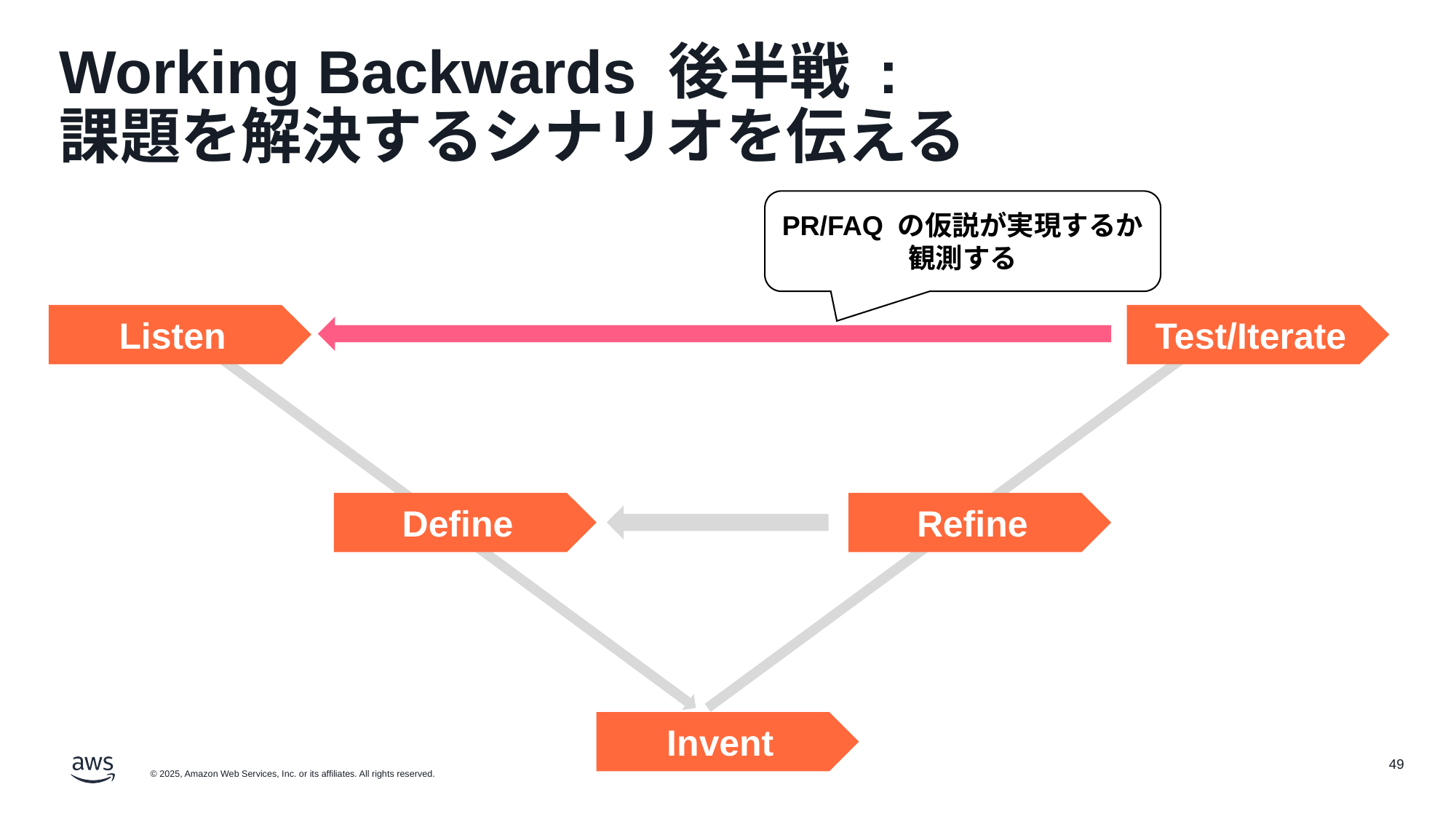

# Working Backwards 後半戦 : 課題を解決するシナリオを伝える
PR/FAQ の仮説が実現するか観測する
Listen
Test/Iterate

Define
Refine

Invent
49